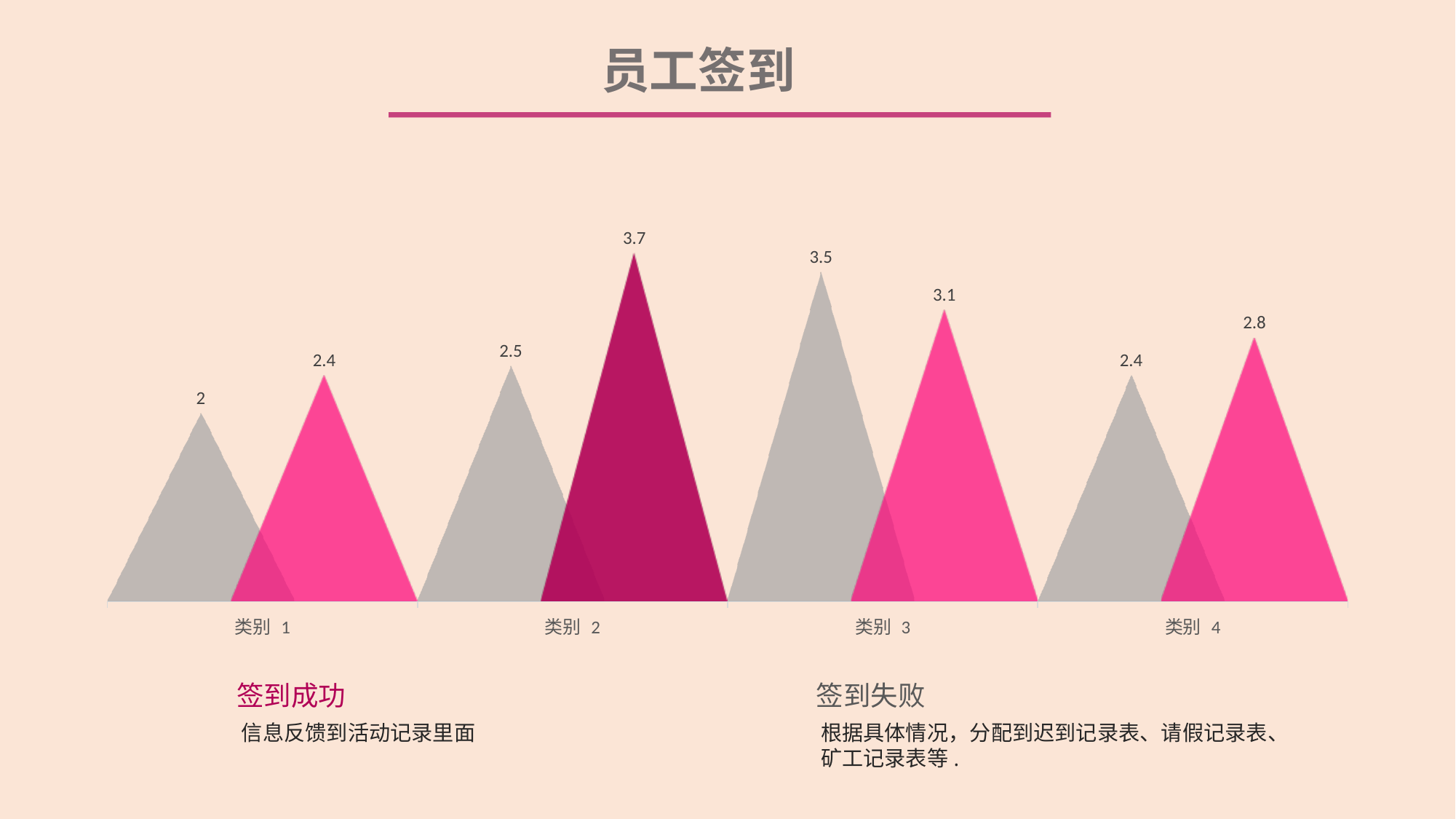

员工签到

### Chart

| Category | 系列 1 | 系列 2 |
|---|---|---|
| 类别 1 | 2.0 | 2.4 |
| 类别 2 | 2.5 | 3.7 |
| 类别 3 | 3.5 | 3.1 |
| 类别 4 | 2.4 | 2.8 |
签到成功
信息反馈到活动记录里面
签到失败
根据具体情况，分配到迟到记录表、请假记录表、矿工记录表等.